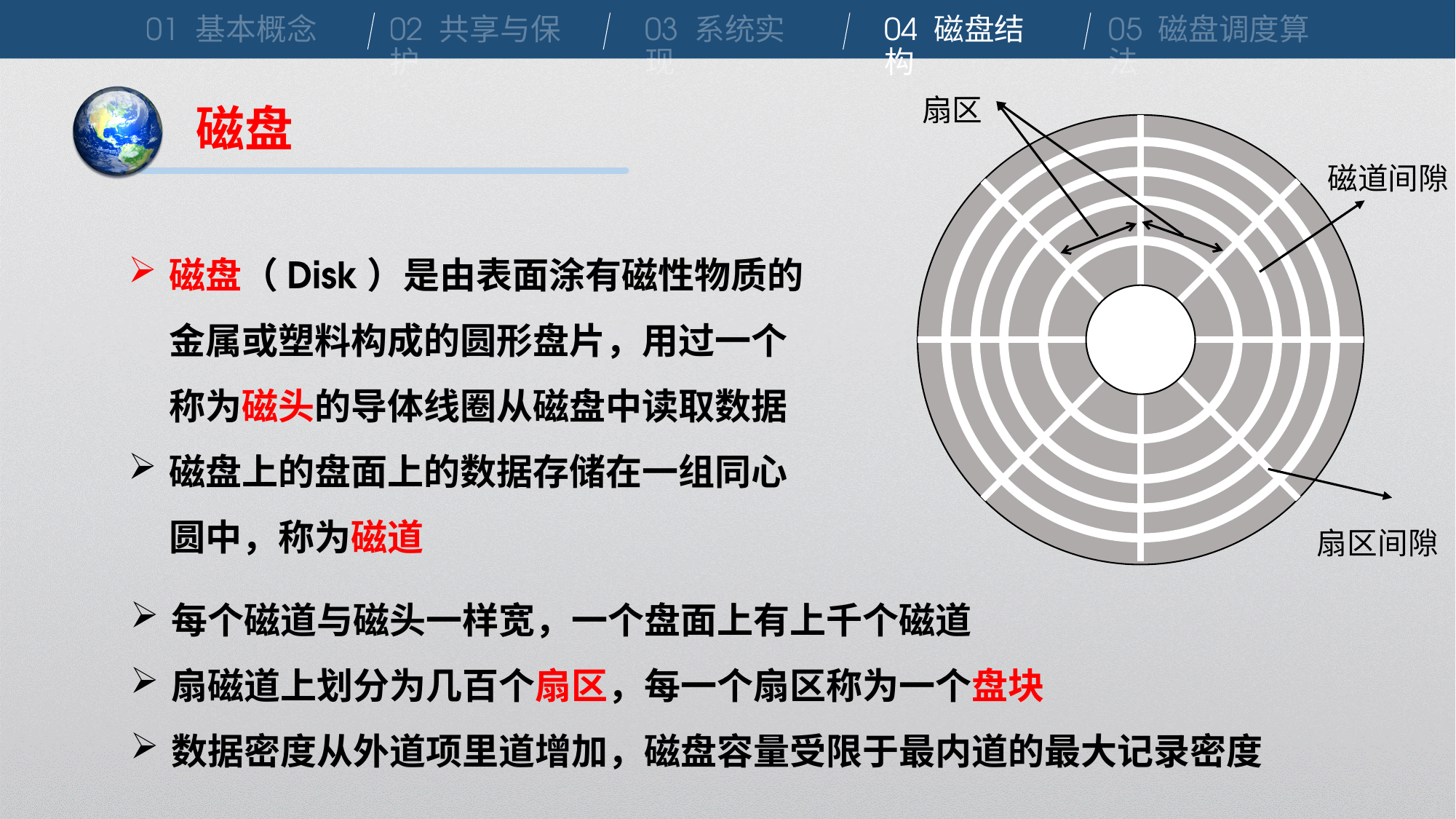

01 基本概念
02 共享与保护
03 系统实现
04 磁盘结构
05 磁盘调度算法
扇区
磁盘

磁道间隙

磁盘（Disk）是由表面涂有磁性物质的金属或塑料构成的圆形盘片，用过一个称为磁头的导体线圈从磁盘中读取数据
磁盘上的盘面上的数据存储在一组同心圆中，称为磁道

扇区间隙
每个磁道与磁头一样宽，一个盘面上有上千个磁道
扇磁道上划分为几百个扇区，每一个扇区称为一个盘块
数据密度从外道项里道增加，磁盘容量受限于最内道的最大记录密度